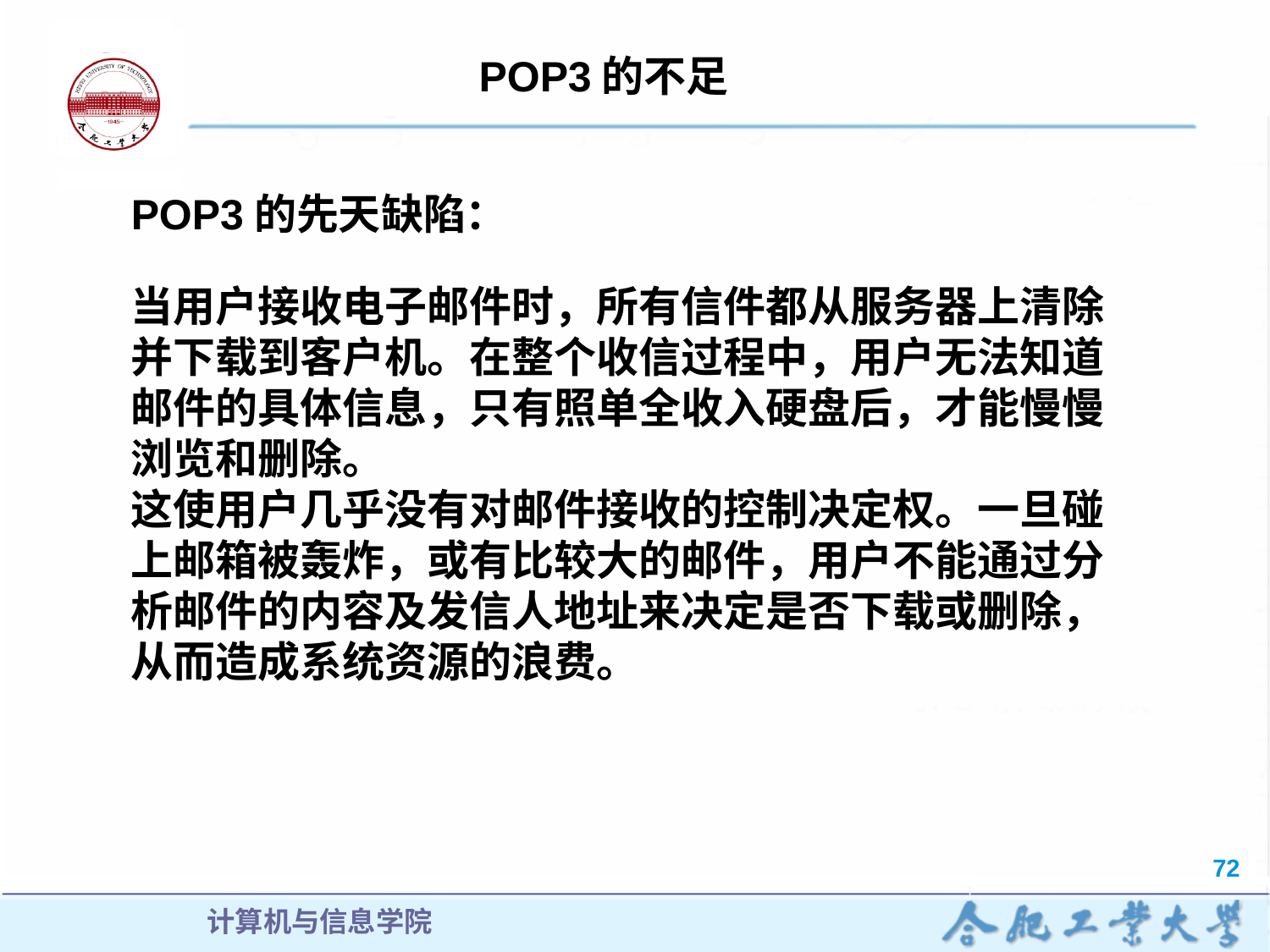

POP3的不足
POP3的先天缺陷：
当用户接收电子邮件时，所有信件都从服务器上清除并下载到客户机。在整个收信过程中，用户无法知道邮件的具体信息，只有照单全收入硬盘后，才能慢慢浏览和删除。
这使用户几乎没有对邮件接收的控制决定权。一旦碰上邮箱被轰炸，或有比较大的邮件，用户不能通过分析邮件的内容及发信人地址来决定是否下载或删除，从而造成系统资源的浪费。